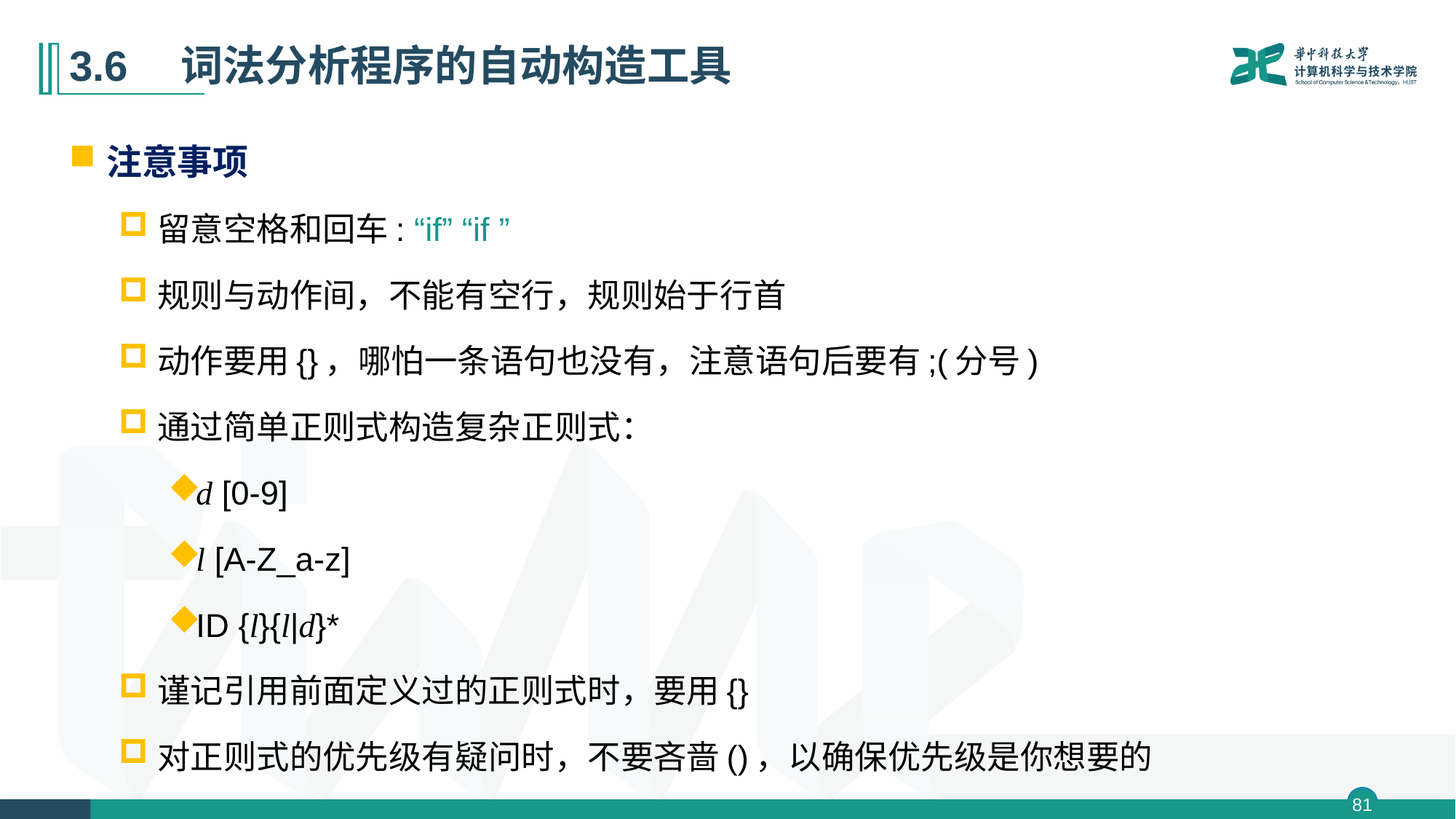

# 3.6　词法分析程序的自动构造工具
注意事项
留意空格和回车: “if” “if ”
规则与动作间，不能有空行，规则始于行首
动作要用{}，哪怕一条语句也没有，注意语句后要有;(分号)
通过简单正则式构造复杂正则式：
d [0-9]
l [A-Z_a-z]
ID {l}{l|d}*
谨记引用前面定义过的正则式时，要用{}
对正则式的优先级有疑问时，不要吝啬()，以确保优先级是你想要的